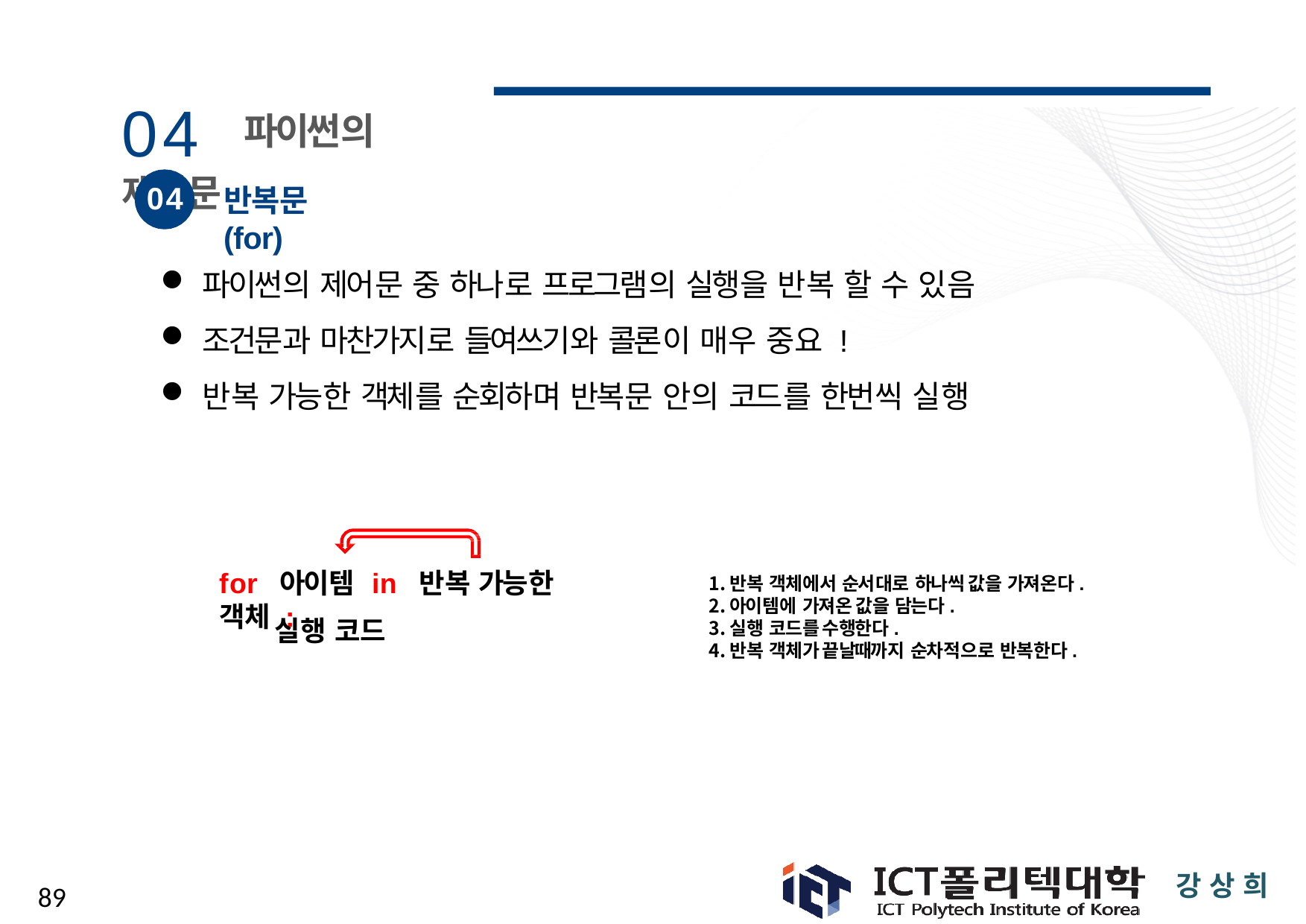

# 04 파이썬의 제어문

04
반복문(for)
파이썬의 제어문 중 하나로 프로그램의 실행을 반복 할 수 있음
조건문과 마찬가지로 들여쓰기와 콜론이 매우 중요 !
반복 가능한 객체를 순회하며 반복문 안의 코드를 한번씩 실행

for  아이템 in  반복 가능한 객체 :
반복 객체에서 순서대로 하나씩값을 가져온다.
아이템에 가져온값을 담는다.
실행 코드를수행한다.
반복 객체가끝날때까지 순차적으로 반복한다.
실행 코드